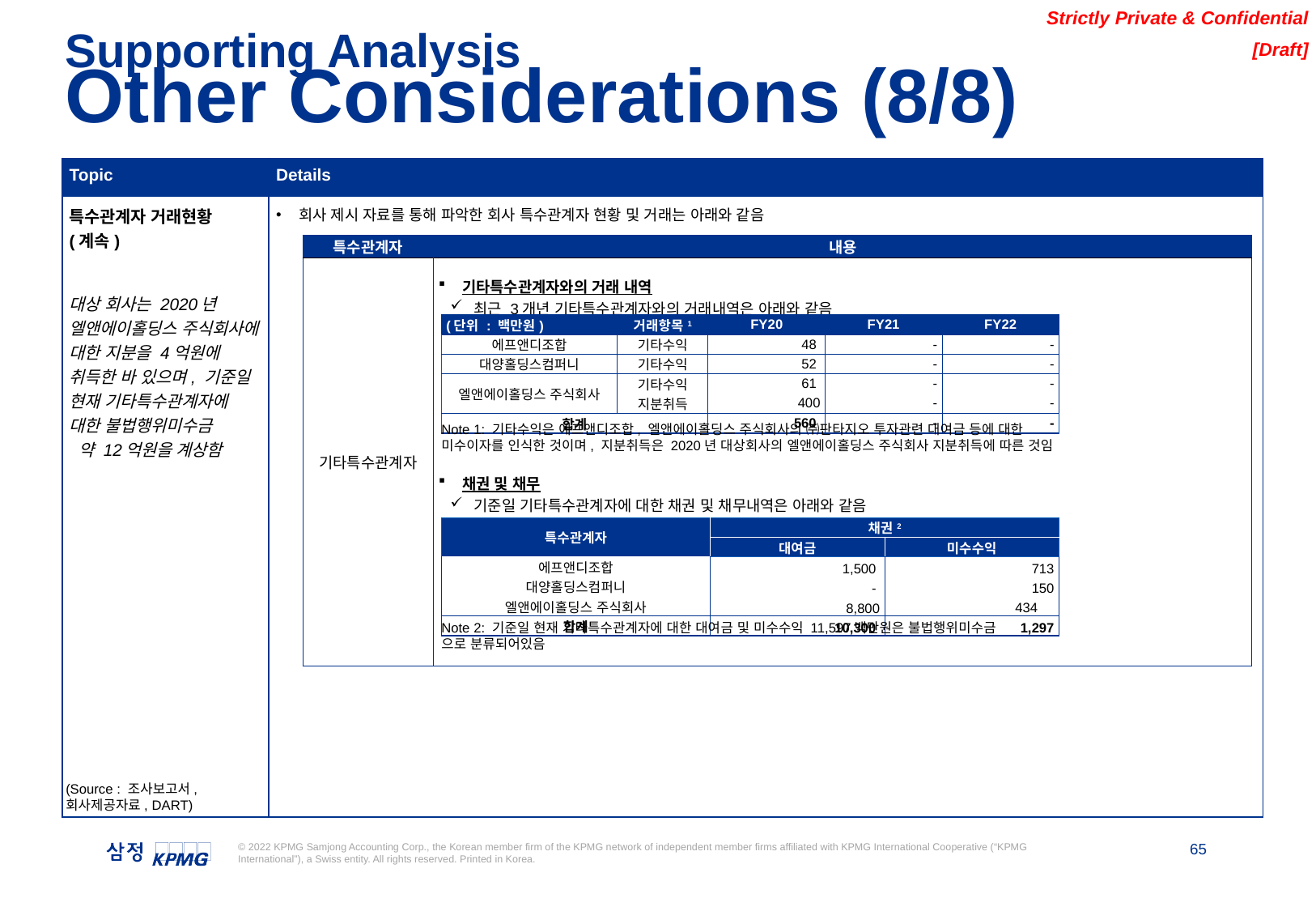

Supporting Analysis
Other Considerations (8/8)
| Topic | Details |
| --- | --- |
| 특수관계자 거래현황 (계속) 대상 회사는 2020년 엘앤에이홀딩스 주식회사에 대한 지분을 4억원에 취득한 바 있으며, 기준일 현재 기타특수관계자에 대한 불법행위미수금 약 12억원을 계상함 | 회사 제시 자료를 통해 파악한 회사 특수관계자 현황 및 거래는 아래와 같음 |
| 특수관계자 | 내용 |
| --- | --- |
| 기타특수관계자 | 기타특수관계자와의 거래 내역 최근 3개년 기타특수관계자와의 거래내역은 아래와 같음 채권 및 채무 기준일 기타특수관계자에 대한 채권 및 채무내역은 아래와 같음 |
| (단위 : 백만원) | 거래항목1 | FY20 | FY21 | FY22 |
| --- | --- | --- | --- | --- |
| 에프앤디조합 | 기타수익 | 48 | - | - |
| 대양홀딩스컴퍼니 | 기타수익 | 52 | - | - |
| 엘앤에이홀딩스 주식회사 | 기타수익 | 61 | - | - |
|  | 지분취득 | 400 | - | - |
| 합계 |  | 560 | - | - |
Note 1: 기타수익은 에프앤디조합, 엘앤에이홀딩스 주식회사의 ㈜판타지오 투자관련 대여금 등에 대한 미수이자를 인식한 것이며, 지분취득은 2020년 대상회사의 엘앤에이홀딩스 주식회사 지분취득에 따른 것임
| 특수관계자 | 채권2 |  |
| --- | --- | --- |
|  | 대여금 | 미수수익 |
| 에프앤디조합 | 1,500 | 713 |
| 대양홀딩스컴퍼니 | - | 150 |
| 엘앤에이홀딩스 주식회사 | 8,800 | 434 |
| 합계 | 10,300 | 1,297 |
Note 2: 기준일 현재 기타특수관계자에 대한 대여금 및 미수수익 11,597백만원은 불법행위미수금
으로 분류되어있음
(Source : 조사보고서, 회사제공자료, DART)